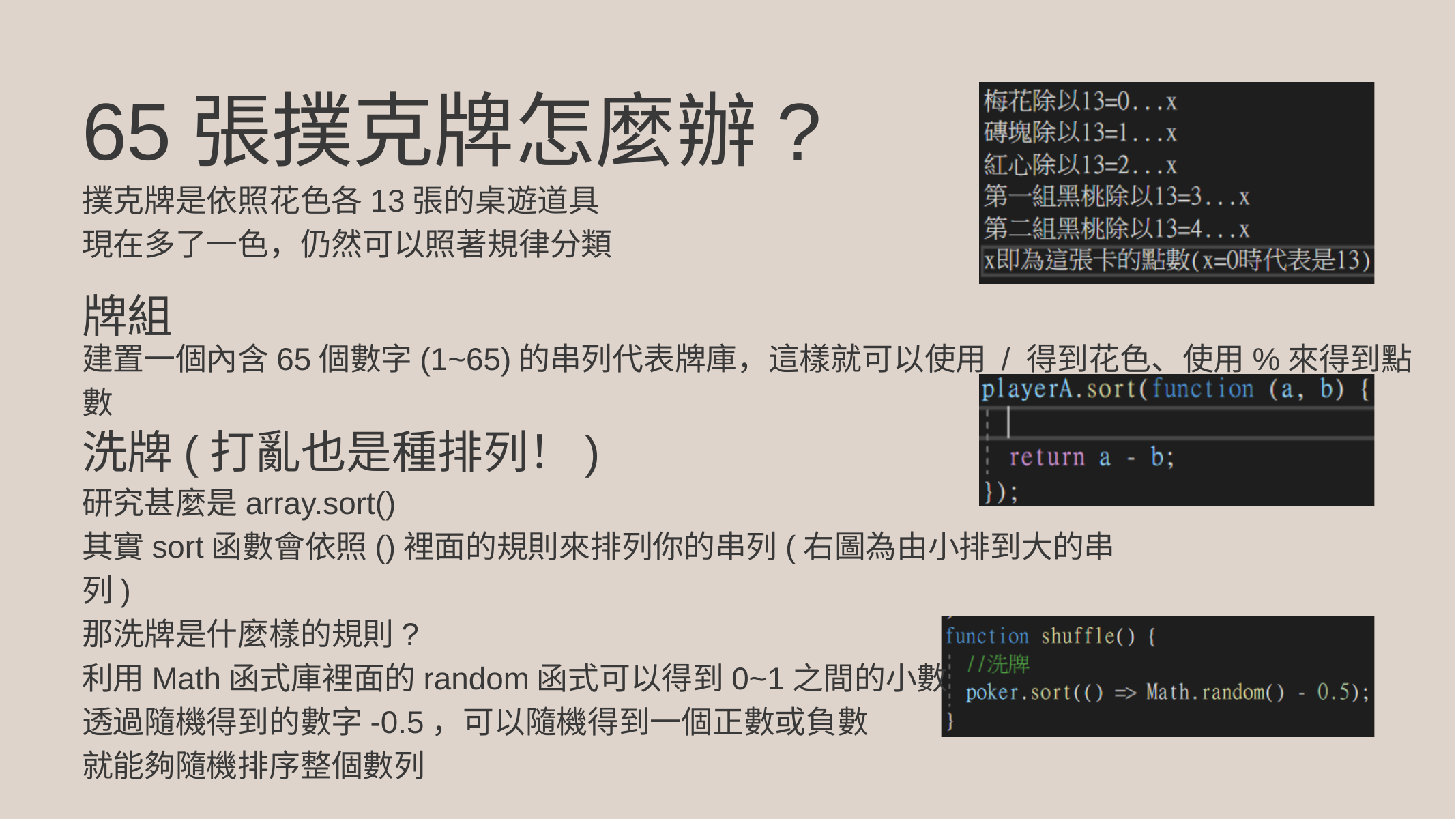

65張撲克牌怎麼辦?
撲克牌是依照花色各13張的桌遊道具
現在多了一色，仍然可以照著規律分類
牌組
建置一個內含65個數字(1~65)的串列代表牌庫，這樣就可以使用 / 得到花色、使用%來得到點數

洗牌(打亂也是種排列！)
研究甚麼是array.sort()
其實sort函數會依照()裡面的規則來排列你的串列(右圖為由小排到大的串列)
那洗牌是什麼樣的規則?
利用Math函式庫裡面的random函式可以得到0~1之間的小數
透過隨機得到的數字-0.5，可以隨機得到一個正數或負數
就能夠隨機排序整個數列